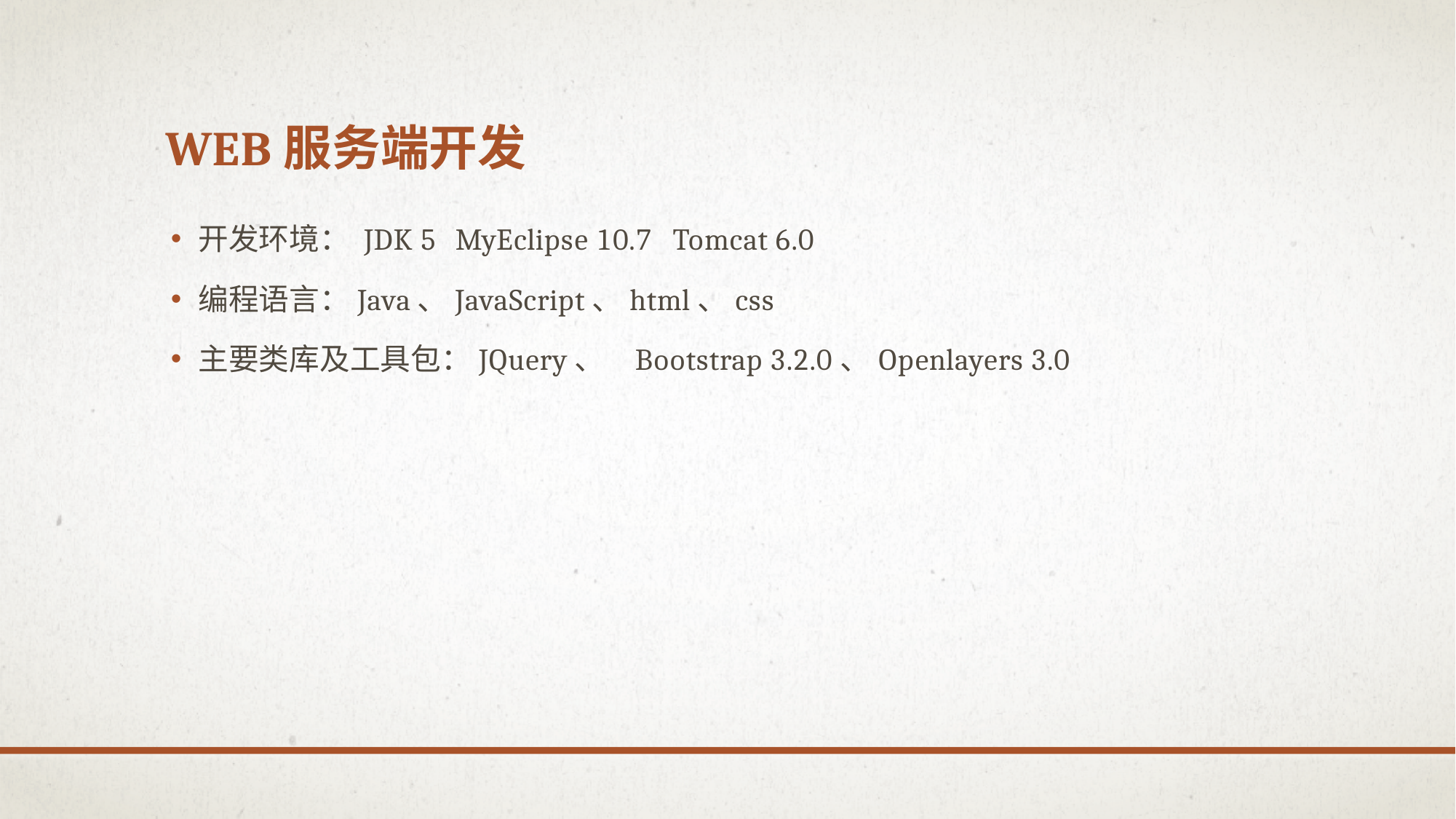

# Web服务端开发
开发环境： JDK 5   MyEclipse 10.7   Tomcat 6.0
编程语言：Java、JavaScript、html、css
主要类库及工具包：JQuery、	Bootstrap 3.2.0、Openlayers 3.0